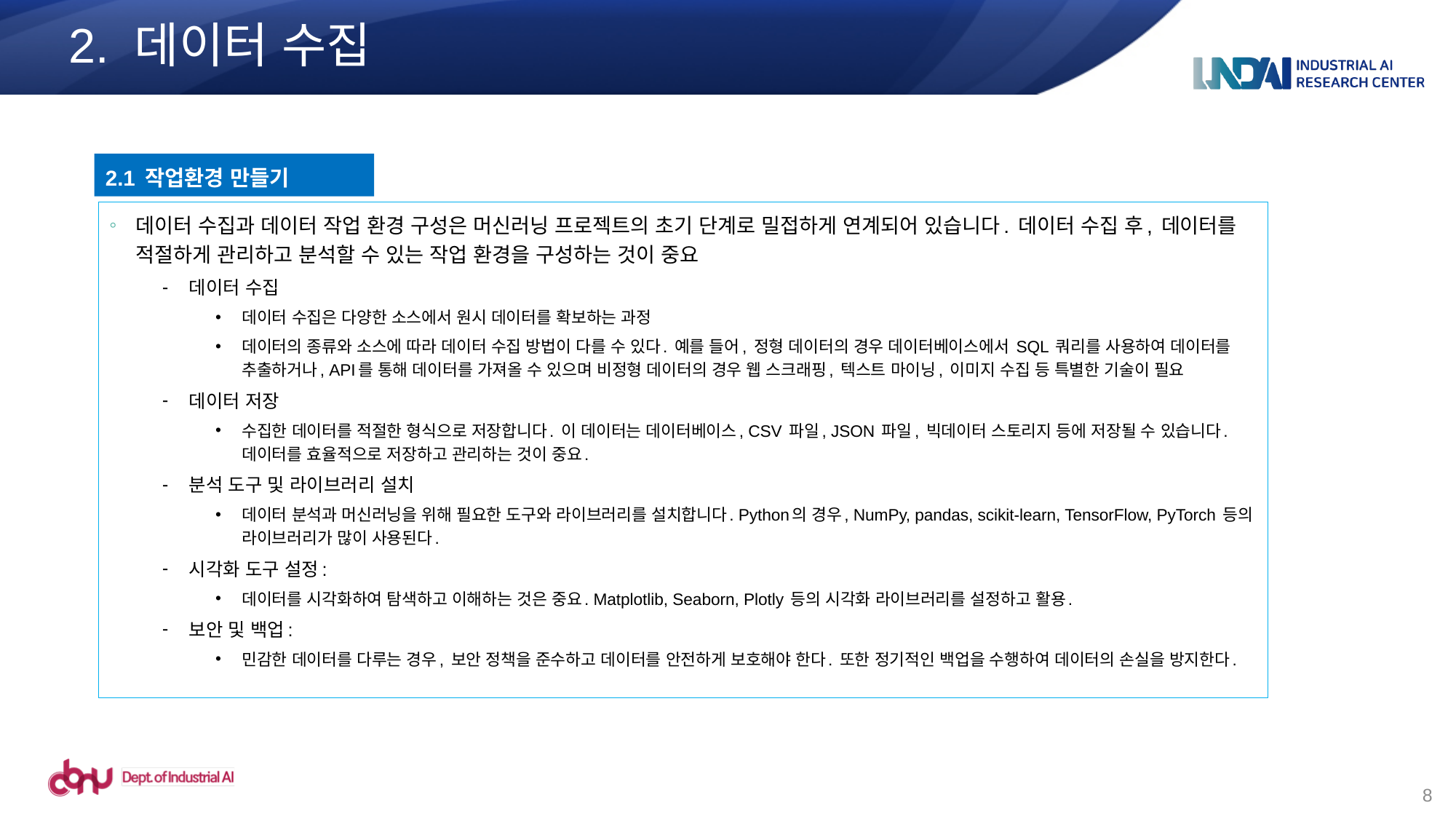

# 2. 데이터 수집
2.1 작업환경 만들기

데이터 수집과 데이터 작업 환경 구성은 머신러닝 프로젝트의 초기 단계로 밀접하게 연계되어 있습니다. 데이터 수집 후, 데이터를 적절하게 관리하고 분석할 수 있는 작업 환경을 구성하는 것이 중요
데이터 수집
데이터 수집은 다양한 소스에서 원시 데이터를 확보하는 과정
데이터의 종류와 소스에 따라 데이터 수집 방법이 다를 수 있다. 예를 들어, 정형 데이터의 경우 데이터베이스에서 SQL 쿼리를 사용하여 데이터를 추출하거나, API를 통해 데이터를 가져올 수 있으며 비정형 데이터의 경우 웹 스크래핑, 텍스트 마이닝, 이미지 수집 등 특별한 기술이 필요
데이터 저장
수집한 데이터를 적절한 형식으로 저장합니다. 이 데이터는 데이터베이스, CSV 파일, JSON 파일, 빅데이터 스토리지 등에 저장될 수 있습니다. 데이터를 효율적으로 저장하고 관리하는 것이 중요.
분석 도구 및 라이브러리 설치
데이터 분석과 머신러닝을 위해 필요한 도구와 라이브러리를 설치합니다. Python의 경우, NumPy, pandas, scikit-learn, TensorFlow, PyTorch 등의 라이브러리가 많이 사용된다.
시각화 도구 설정:
데이터를 시각화하여 탐색하고 이해하는 것은 중요. Matplotlib, Seaborn, Plotly 등의 시각화 라이브러리를 설정하고 활용.
보안 및 백업:
민감한 데이터를 다루는 경우, 보안 정책을 준수하고 데이터를 안전하게 보호해야 한다. 또한 정기적인 백업을 수행하여 데이터의 손실을 방지한다.
8